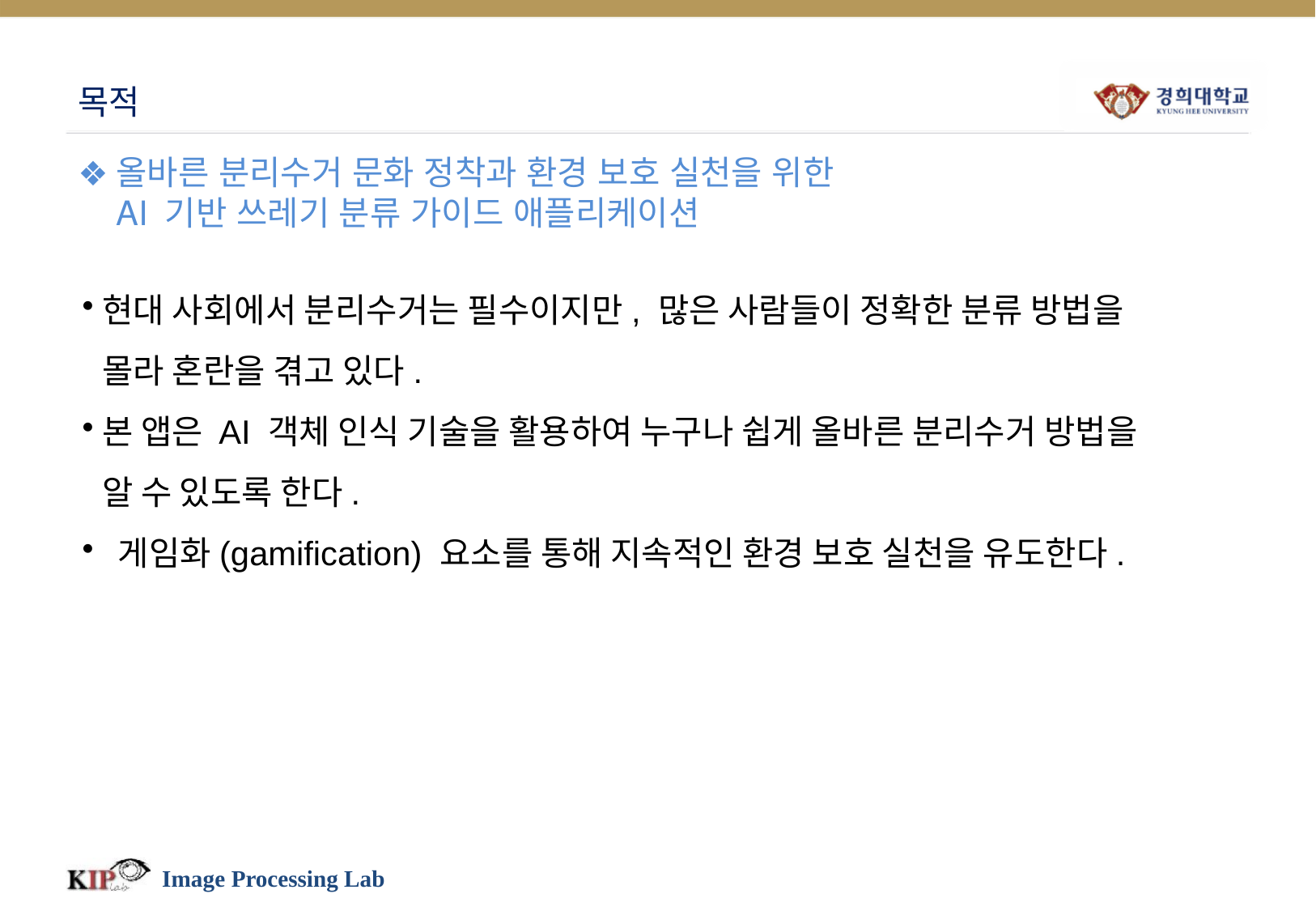

# 목적
올바른 분리수거 문화 정착과 환경 보호 실천을 위한
AI 기반 쓰레기 분류 가이드 애플리케이션
현대 사회에서 분리수거는 필수이지만, 많은 사람들이 정확한 분류 방법을 몰라 혼란을 겪고 있다.
본 앱은 AI 객체 인식 기술을 활용하여 누구나 쉽게 올바른 분리수거 방법을 알 수 있도록 한다.
 게임화(gamification) 요소를 통해 지속적인 환경 보호 실천을 유도한다.
Image Processing Lab